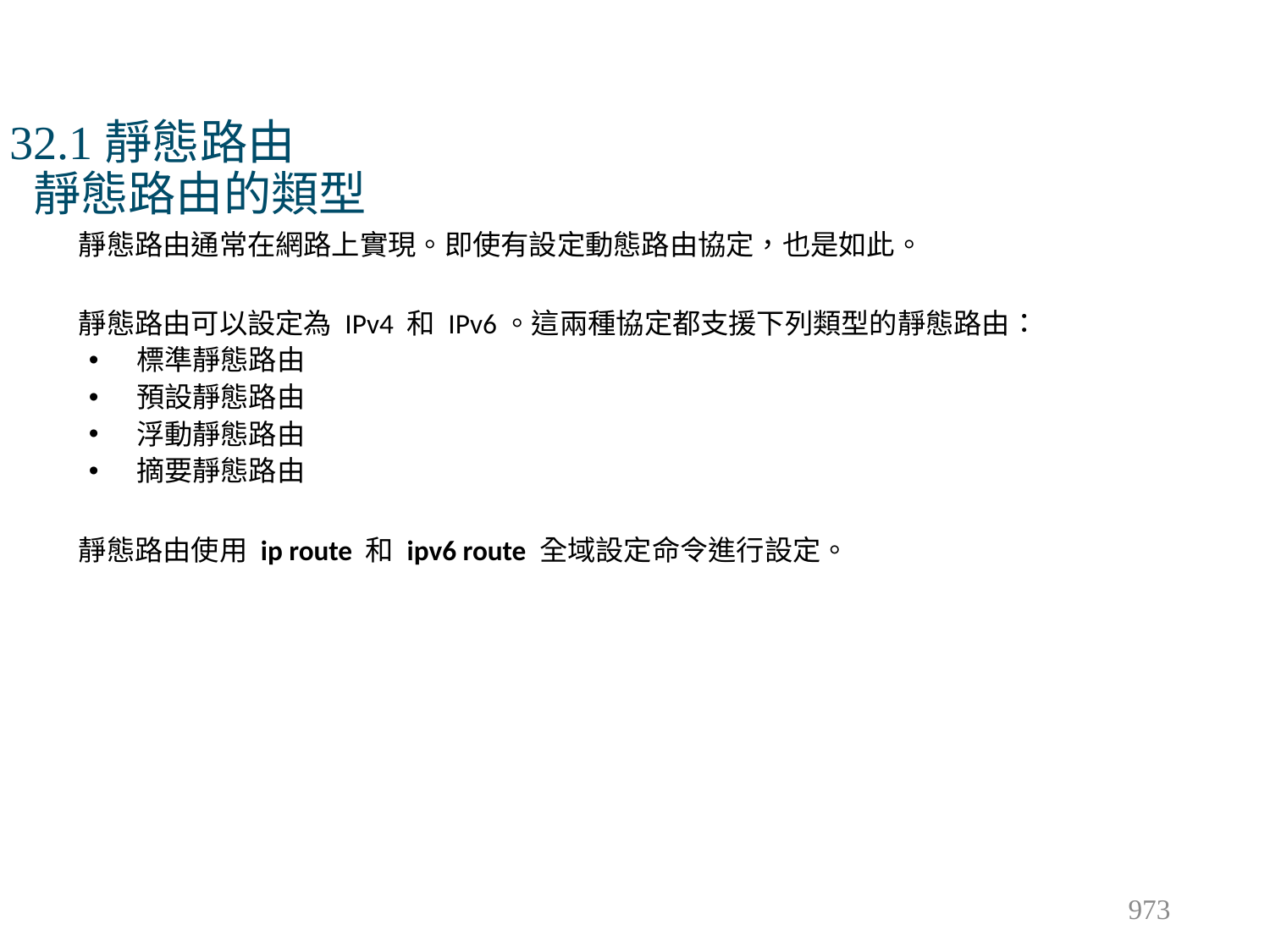

# 32.1靜態路由 靜態路由的類型
靜態路由通常在網路上實現。即使有設定動態路由協定，也是如此。

靜態路由可以設定為 IPv4 和 IPv6。這兩種協定都支援下列類型的靜態路由：
標準靜態路由
預設靜態路由
浮動靜態路由
摘要靜態路由

靜態路由使用 ip route 和 ipv6 route 全域設定命令進行設定。

973